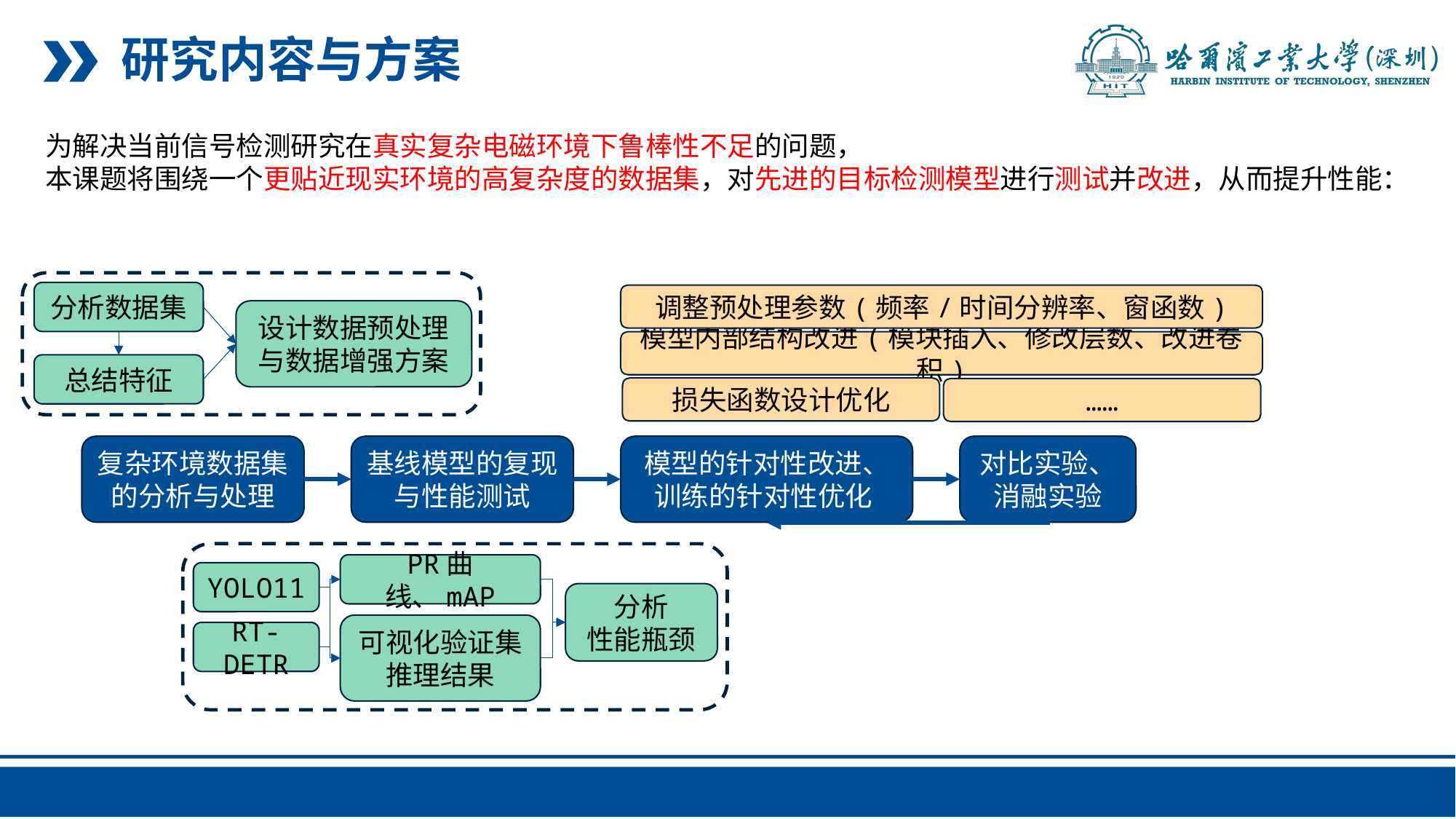

研究内容与方案
为解决当前信号检测研究在真实复杂电磁环境下鲁棒性不足的问题，
本课题将围绕一个更贴近现实环境的高复杂度的数据集，对先进的目标检测模型进行测试并改进，从而提升性能：

分析数据集
调整预处理参数(频率/时间分辨率、窗函数)
设计数据预处理与数据增强方案
模型内部结构改进(模块插入、修改层数、改进卷积)
总结特征
损失函数设计优化
……
复杂环境数据集的分析与处理
基线模型的复现与性能测试
模型的针对性改进、训练的针对性优化
对比实验、消融实验

PR曲线、mAP
YOLO11
分析
性能瓶颈
可视化验证集推理结果
RT-DETR